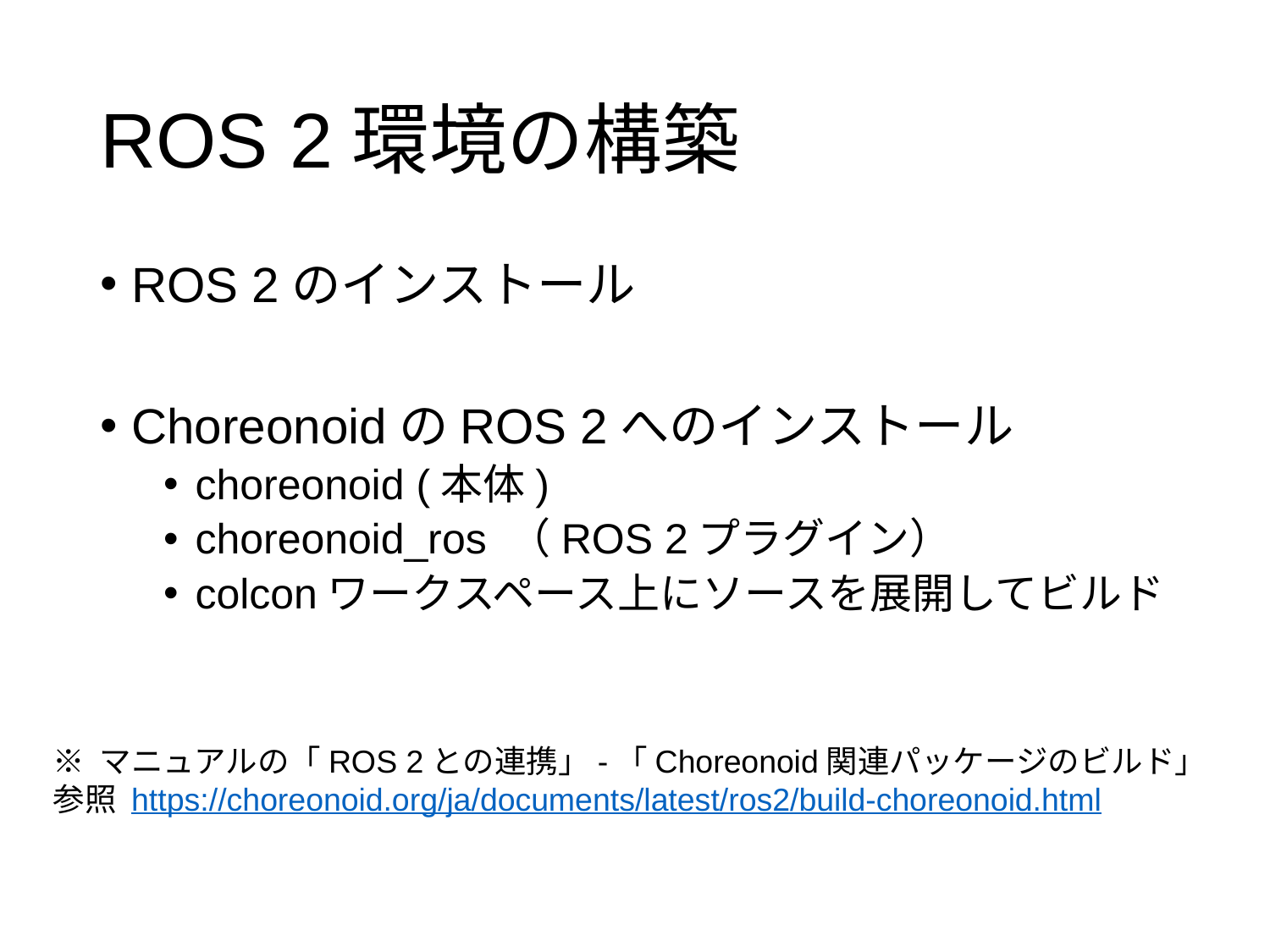

# ROS 2環境の構築
ROS 2のインストール

ChoreonoidのROS 2へのインストール
choreonoid (本体)
choreonoid_ros （ROS 2プラグイン）
colconワークスペース上にソースを展開してビルド

※ マニュアルの「ROS 2との連携」-「Choreonoid関連パッケージのビルド」参照 https://choreonoid.org/ja/documents/latest/ros2/build-choreonoid.html